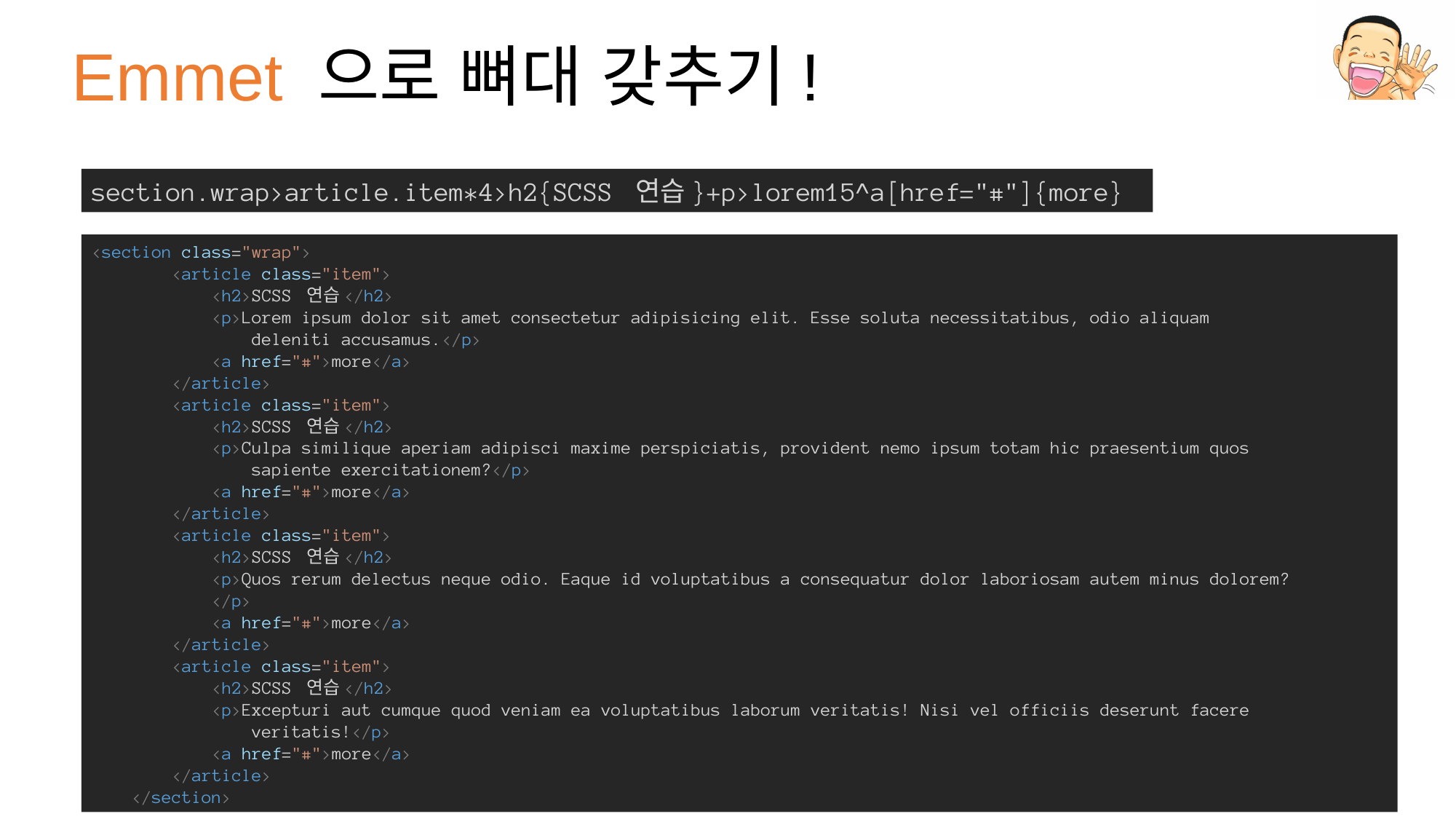

# Emmet 으로 뼈대 갖추기!
section.wrap>article.item*4>h2{SCSS 연습}+p>lorem15^a[href="#"]{more}
<section class="wrap">
        <article class="item">
            <h2>SCSS 연습</h2>
            <p>Lorem ipsum dolor sit amet consectetur adipisicing elit. Esse soluta necessitatibus, odio aliquam
                deleniti accusamus.</p>
            <a href="#">more</a>
        </article>
        <article class="item">
            <h2>SCSS 연습</h2>
            <p>Culpa similique aperiam adipisci maxime perspiciatis, provident nemo ipsum totam hic praesentium quos
                sapiente exercitationem?</p>
            <a href="#">more</a>
        </article>
        <article class="item">
            <h2>SCSS 연습</h2>
            <p>Quos rerum delectus neque odio. Eaque id voluptatibus a consequatur dolor laboriosam autem minus dolorem?
            </p>
            <a href="#">more</a>
        </article>
        <article class="item">
            <h2>SCSS 연습</h2>
            <p>Excepturi aut cumque quod veniam ea voluptatibus laborum veritatis! Nisi vel officiis deserunt facere
                veritatis!</p>
            <a href="#">more</a>
        </article>
    </section>